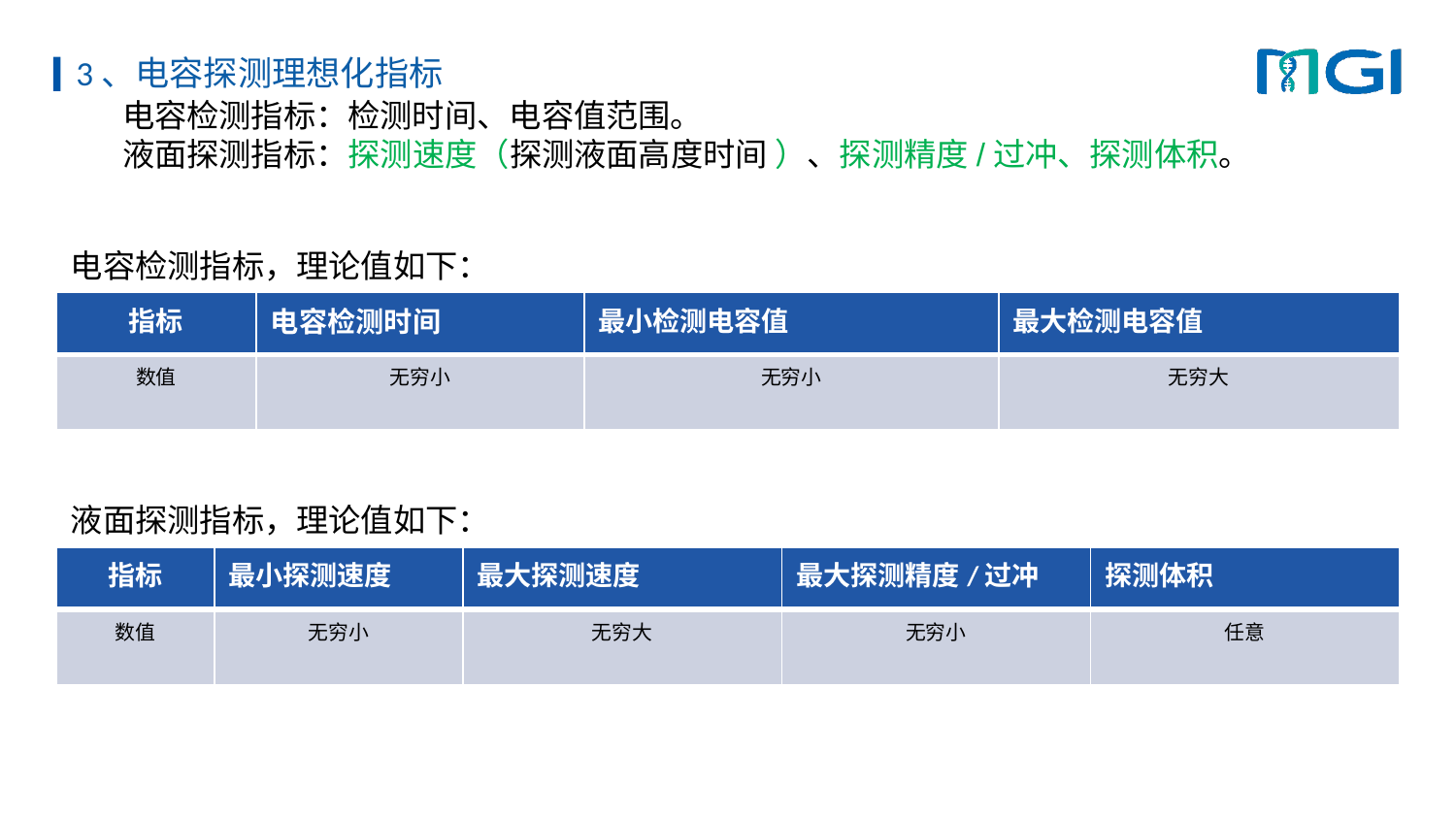

# 3、电容探测理想化指标
      电容检测指标：检测时间、电容值范围。
      液面探测指标：探测速度（探测液面高度时间 ）、探测精度/过冲、探测体积。
电容检测指标，理论值如下：
| 指标 | 电容检测时间 | 最小检测电容值 | 最大检测电容值 |
| --- | --- | --- | --- |
| 数值 | 无穷小 | 无穷小 | 无穷大 |
液面探测指标，理论值如下：
| 指标 | 最小探测速度 | 最大探测速度 | 最大探测精度/过冲 | 探测体积 |
| --- | --- | --- | --- | --- |
| 数值 | 无穷小 | 无穷大 | 无穷小 | 任意 |